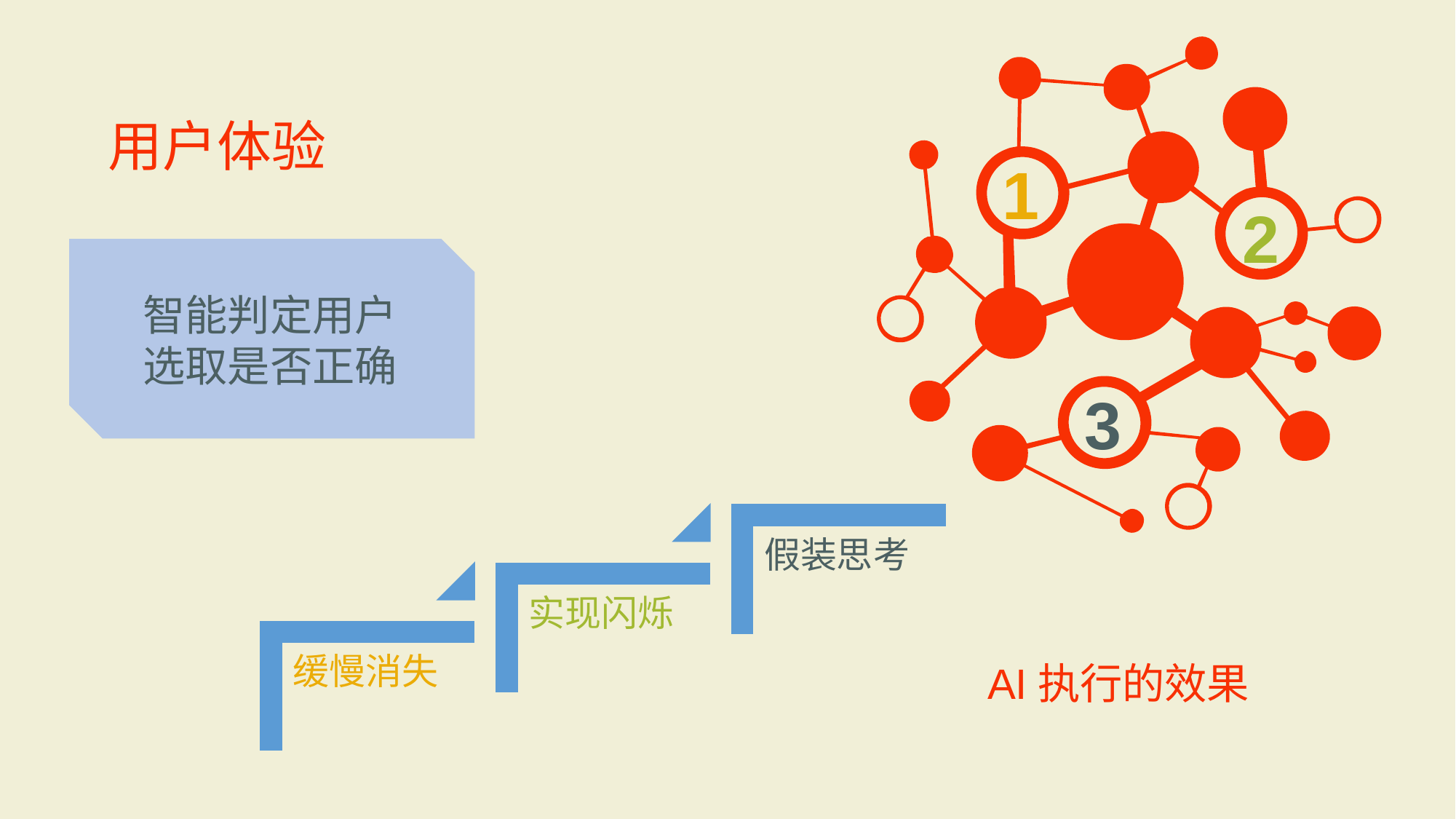

1
2
3
用户体验

智能判定用户选取是否正确
缓慢消失
实现闪烁
假装思考
AI执行的效果